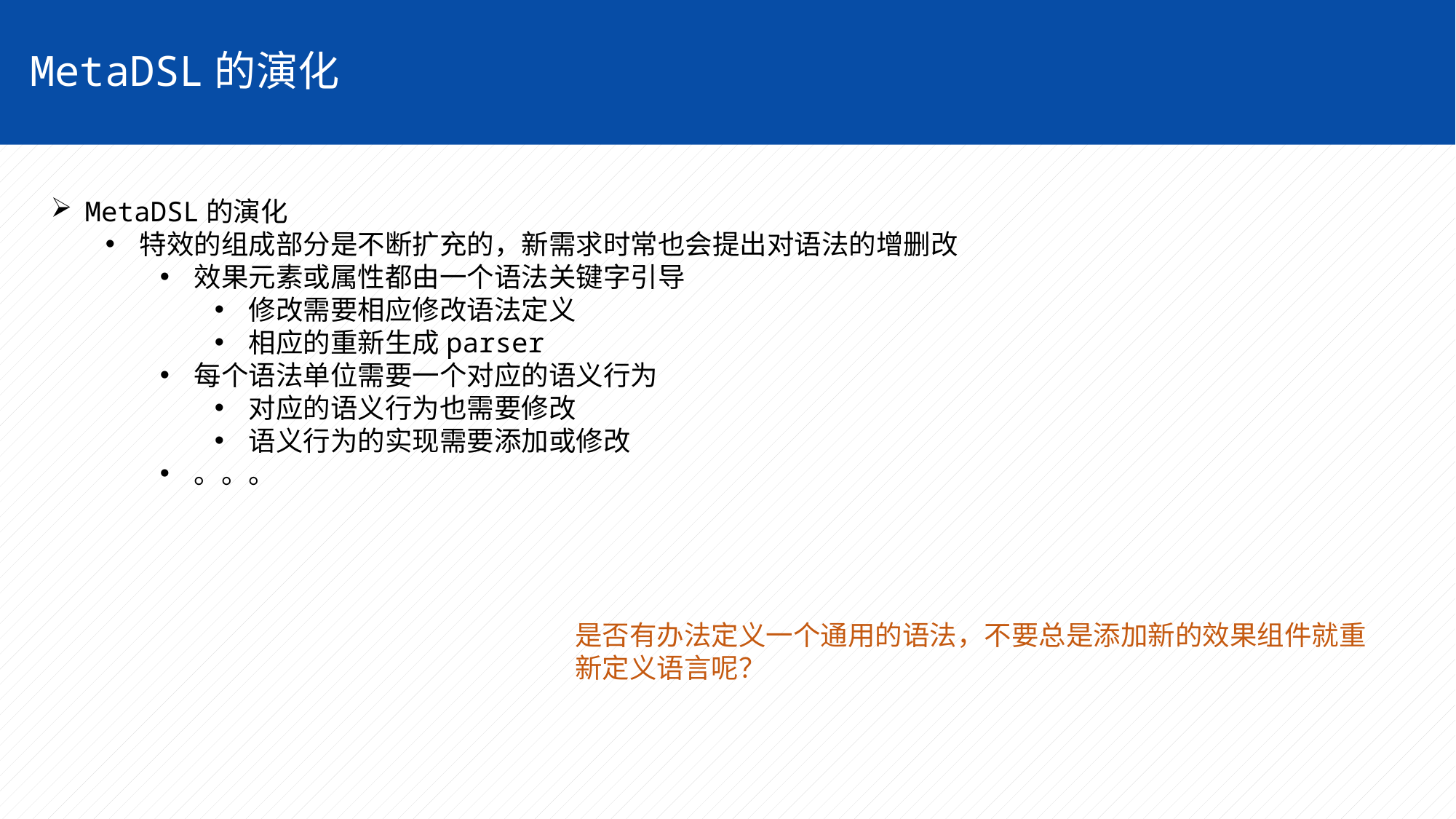

MetaDSL的演化
MetaDSL的演化
特效的组成部分是不断扩充的，新需求时常也会提出对语法的增删改
效果元素或属性都由一个语法关键字引导
修改需要相应修改语法定义
相应的重新生成parser
每个语法单位需要一个对应的语义行为
对应的语义行为也需要修改
语义行为的实现需要添加或修改
。。。

是否有办法定义一个通用的语法，不要总是添加新的效果组件就重新定义语言呢？